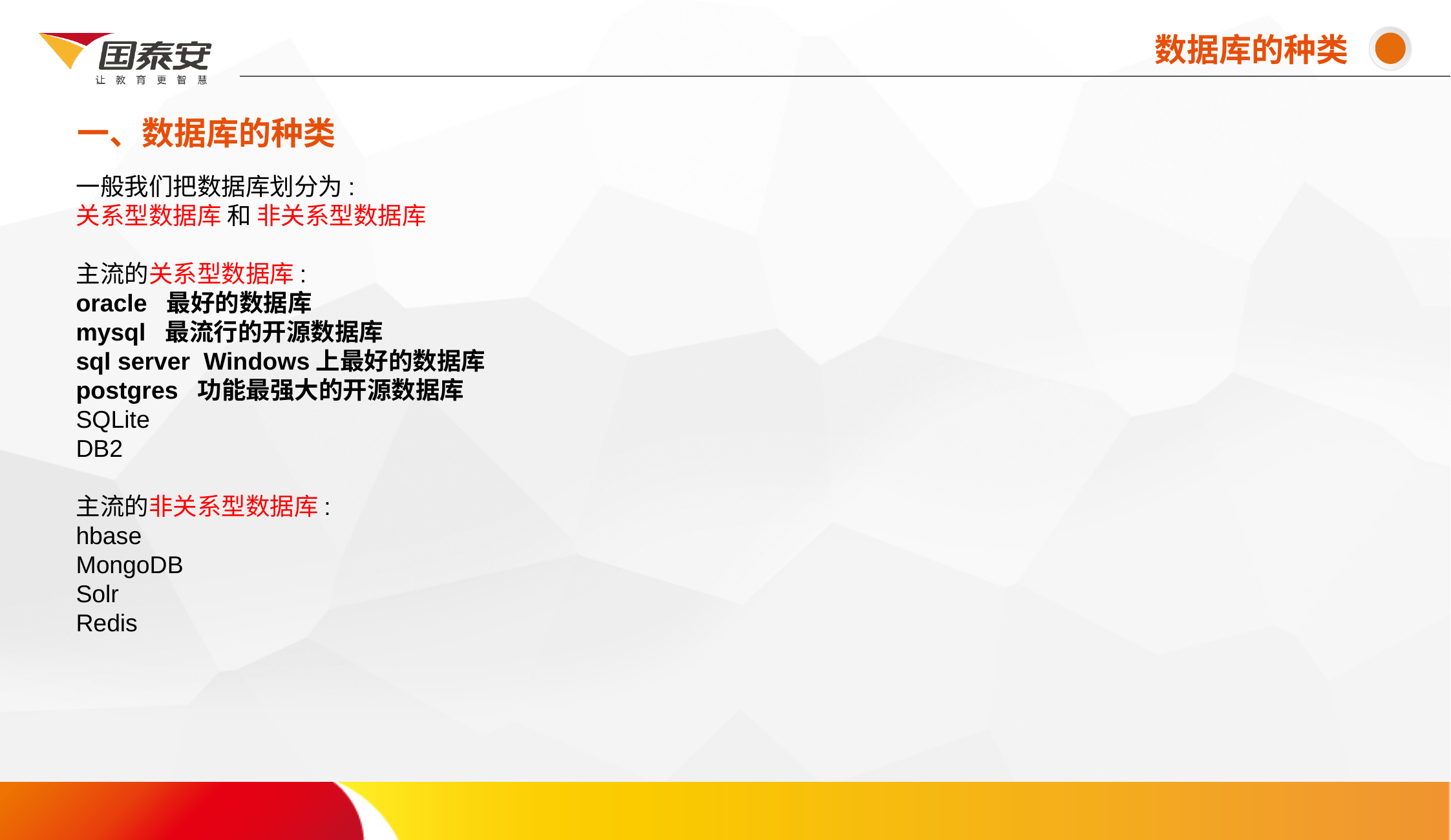

数据库的种类
一、数据库的种类
# 一般我们把数据库划分为: 关系型数据库 和 非关系型数据库 主流的关系型数据库: oracle  最好的数据库 mysql  最流行的开源数据库 sql server  Windows上最好的数据库 postgres  功能最强大的开源数据库 SQLite DB2 主流的非关系型数据库: hbase MongoDB Solr Redis